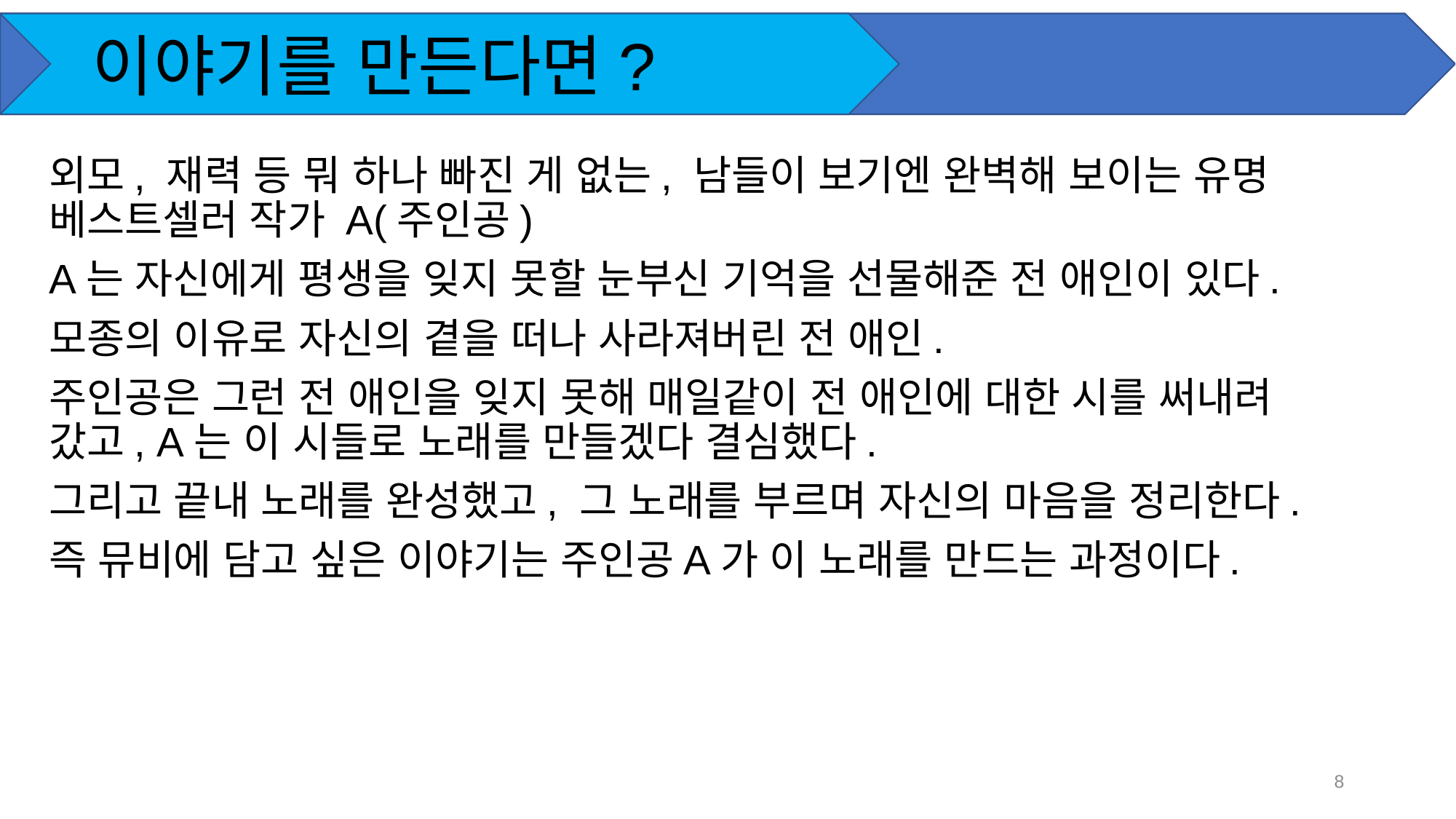

# 이야기를 만든다면?
외모, 재력 등 뭐 하나 빠진 게 없는, 남들이 보기엔 완벽해 보이는 유명 베스트셀러 작가 A(주인공)
A는 자신에게 평생을 잊지 못할 눈부신 기억을 선물해준 전 애인이 있다.
모종의 이유로 자신의 곁을 떠나 사라져버린 전 애인.
주인공은 그런 전 애인을 잊지 못해 매일같이 전 애인에 대한 시를 써내려 갔고, A는 이 시들로 노래를 만들겠다 결심했다.
그리고 끝내 노래를 완성했고, 그 노래를 부르며 자신의 마음을 정리한다.
즉 뮤비에 담고 싶은 이야기는 주인공A가 이 노래를 만드는 과정이다.
8